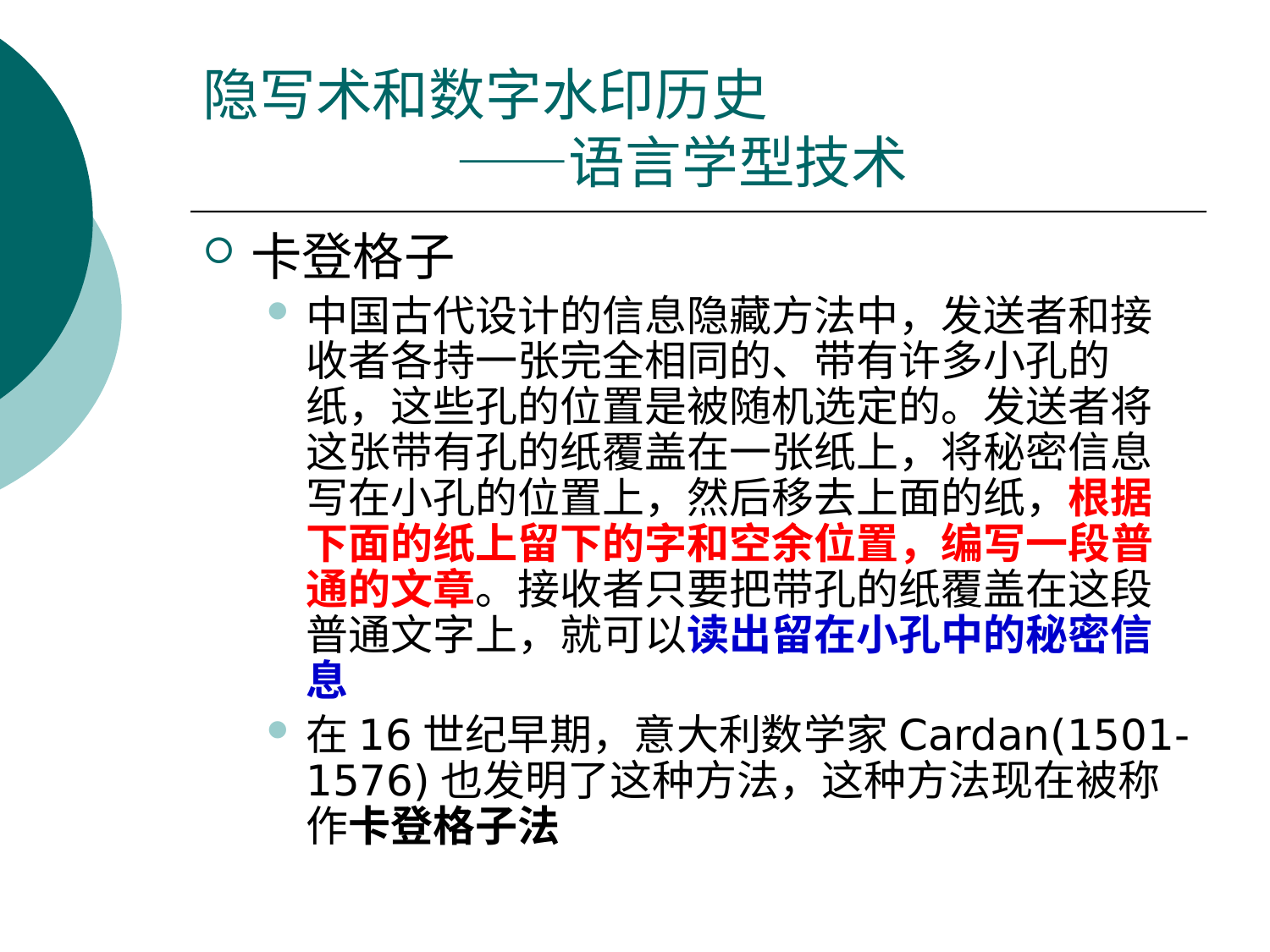

# 隐写术和数字水印历史 ——语言学型技术
卡登格子
中国古代设计的信息隐藏方法中，发送者和接收者各持一张完全相同的、带有许多小孔的纸，这些孔的位置是被随机选定的。发送者将这张带有孔的纸覆盖在一张纸上，将秘密信息写在小孔的位置上，然后移去上面的纸，根据下面的纸上留下的字和空余位置，编写一段普通的文章。接收者只要把带孔的纸覆盖在这段普通文字上，就可以读出留在小孔中的秘密信息
在16世纪早期，意大利数学家Cardan(1501-1576)也发明了这种方法，这种方法现在被称作卡登格子法